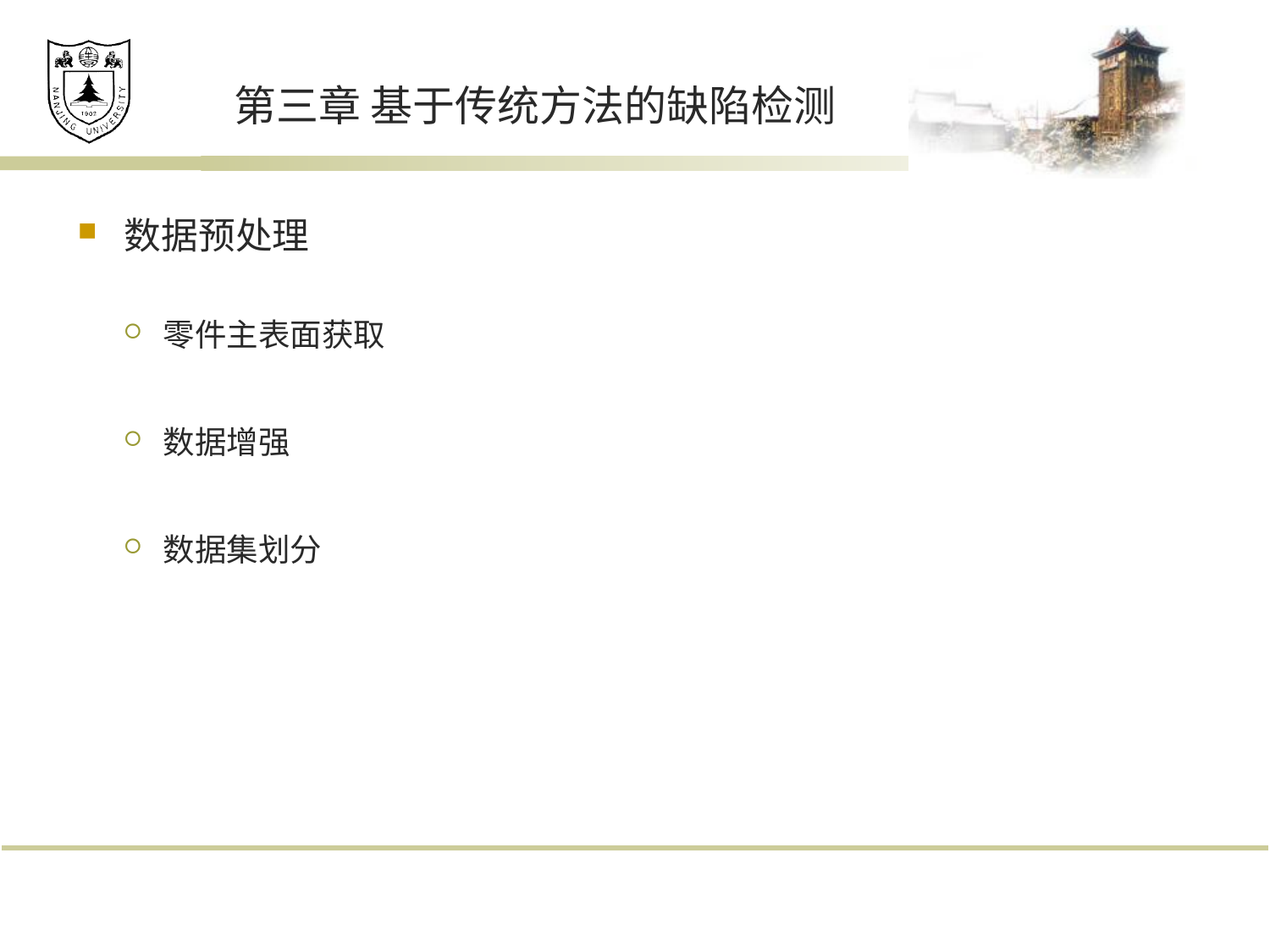

# 第三章 基于传统方法的缺陷检测
数据预处理

零件主表面获取

数据增强

数据集划分